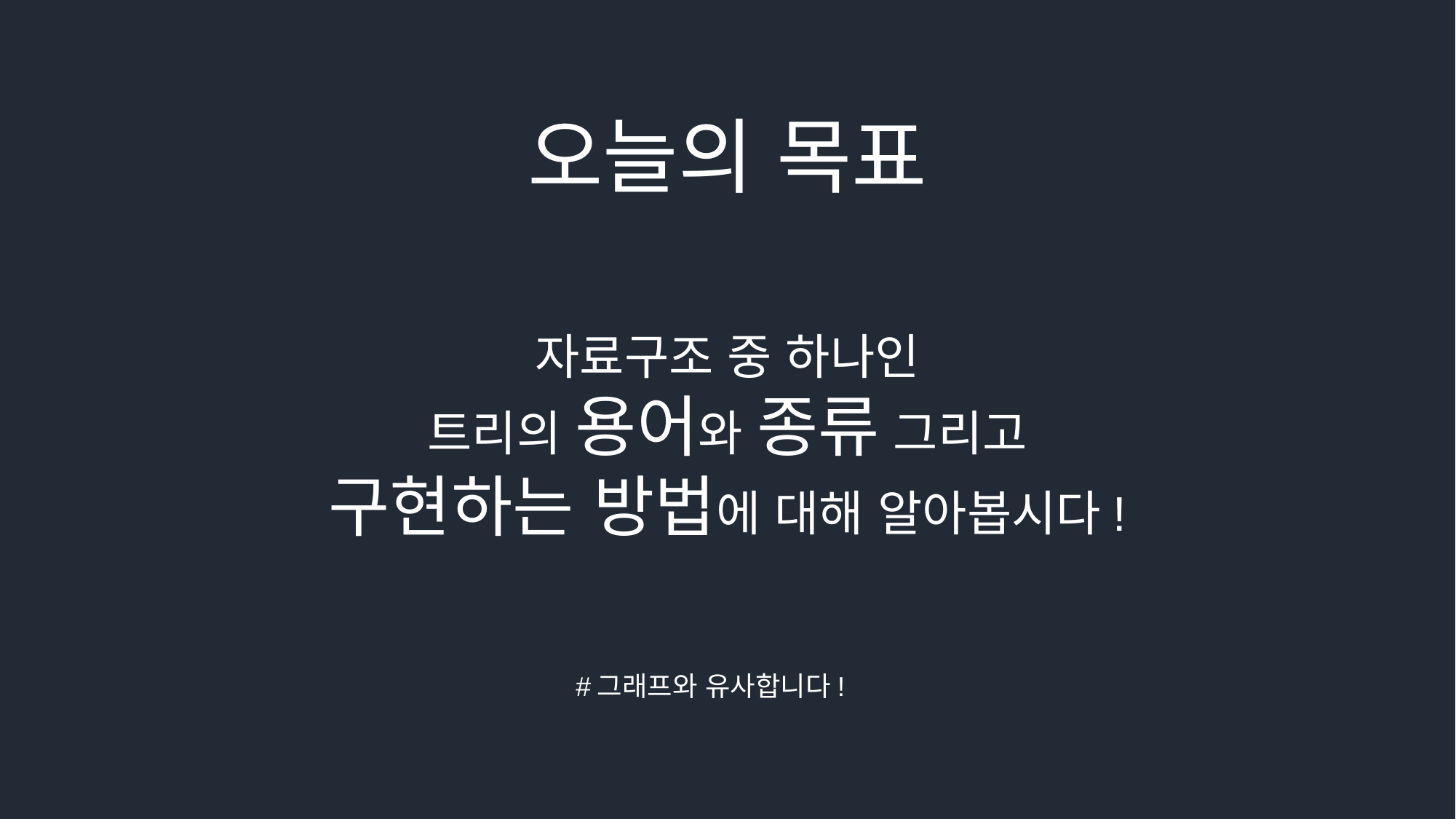

오늘의 목표
자료구조 중 하나인
트리의 용어와 종류 그리고
구현하는 방법에 대해 알아봅시다!
#그래프와 유사합니다!